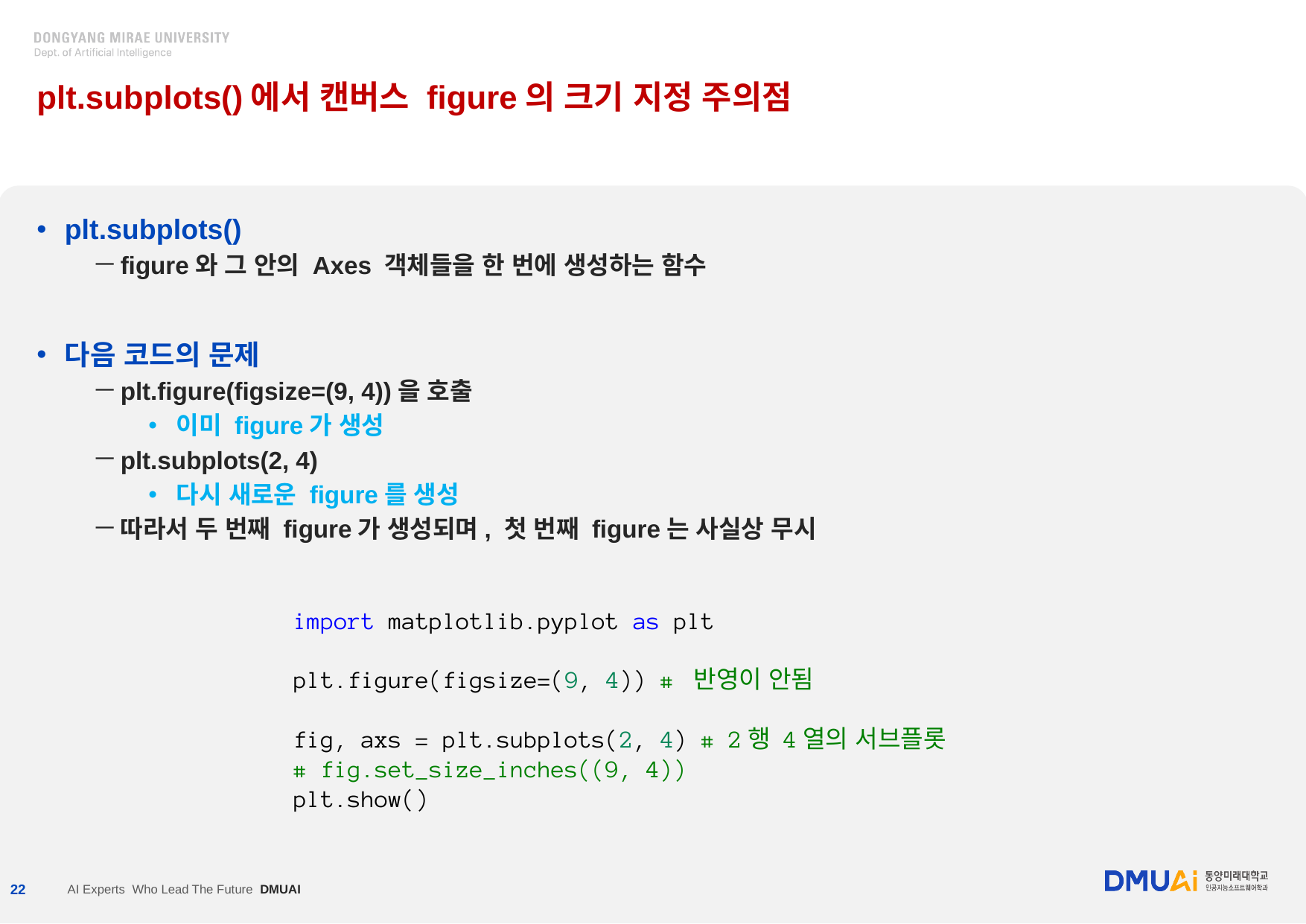

# plt.subplots()에서 캔버스 figure의 크기 지정 주의점

plt.subplots()
figure와 그 안의 Axes 객체들을 한 번에 생성하는 함수

다음 코드의 문제
plt.figure(figsize=(9, 4))을 호출
이미 figure가 생성
plt.subplots(2, 4)
다시 새로운 figure를 생성
따라서 두 번째 figure가 생성되며, 첫 번째 figure는 사실상 무시

import matplotlib.pyplot as plt
plt.figure(figsize=(9, 4)) # 반영이 안됨
fig, axs = plt.subplots(2, 4) # 2행 4열의 서브플롯
# fig.set_size_inches((9, 4))
plt.show()